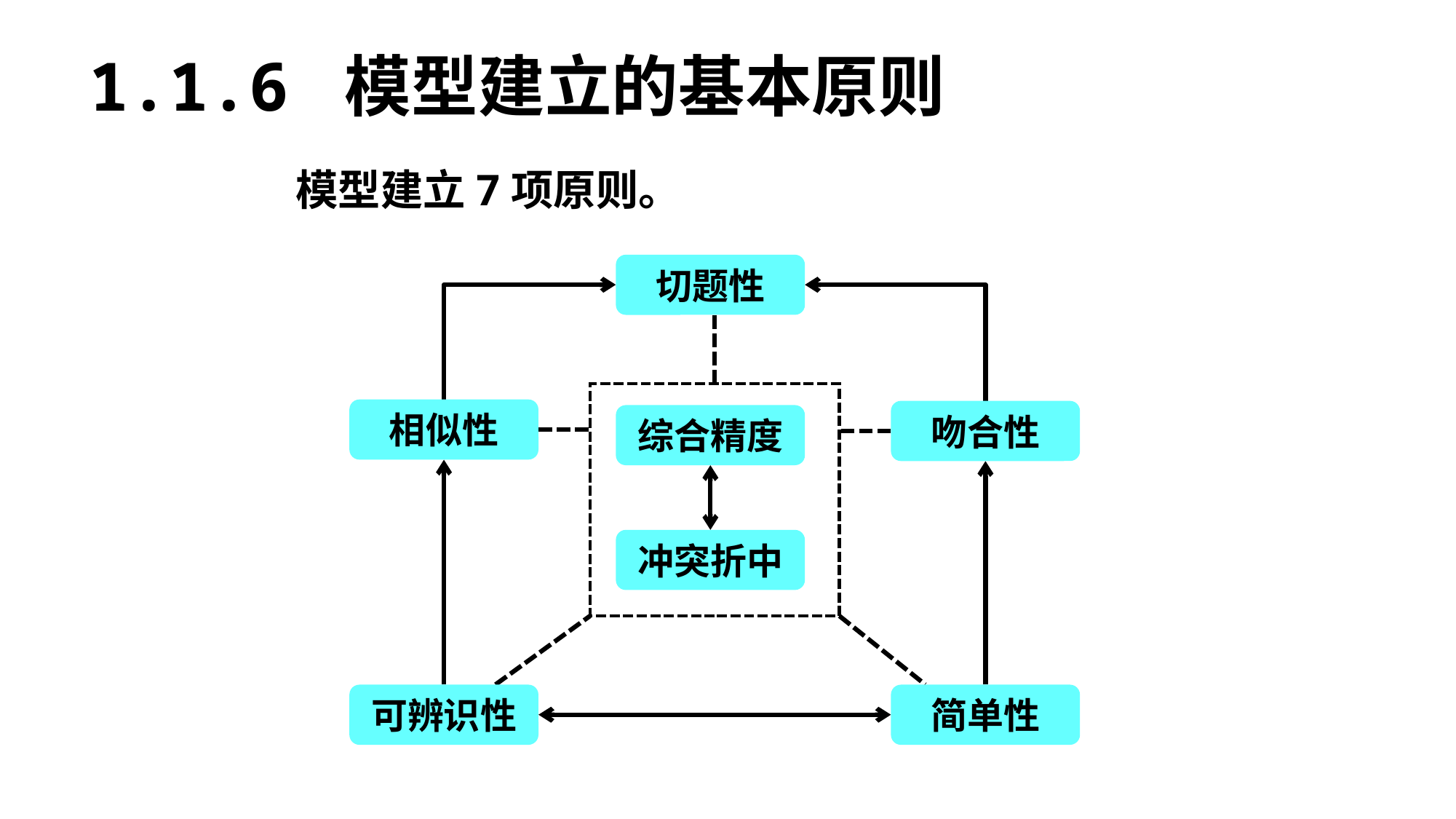

1.1.6 模型建立的基本原则
    模型建立7项原则。
切题性

相似性
吻合性
综合精度
冲突折中
可辨识性
简单性